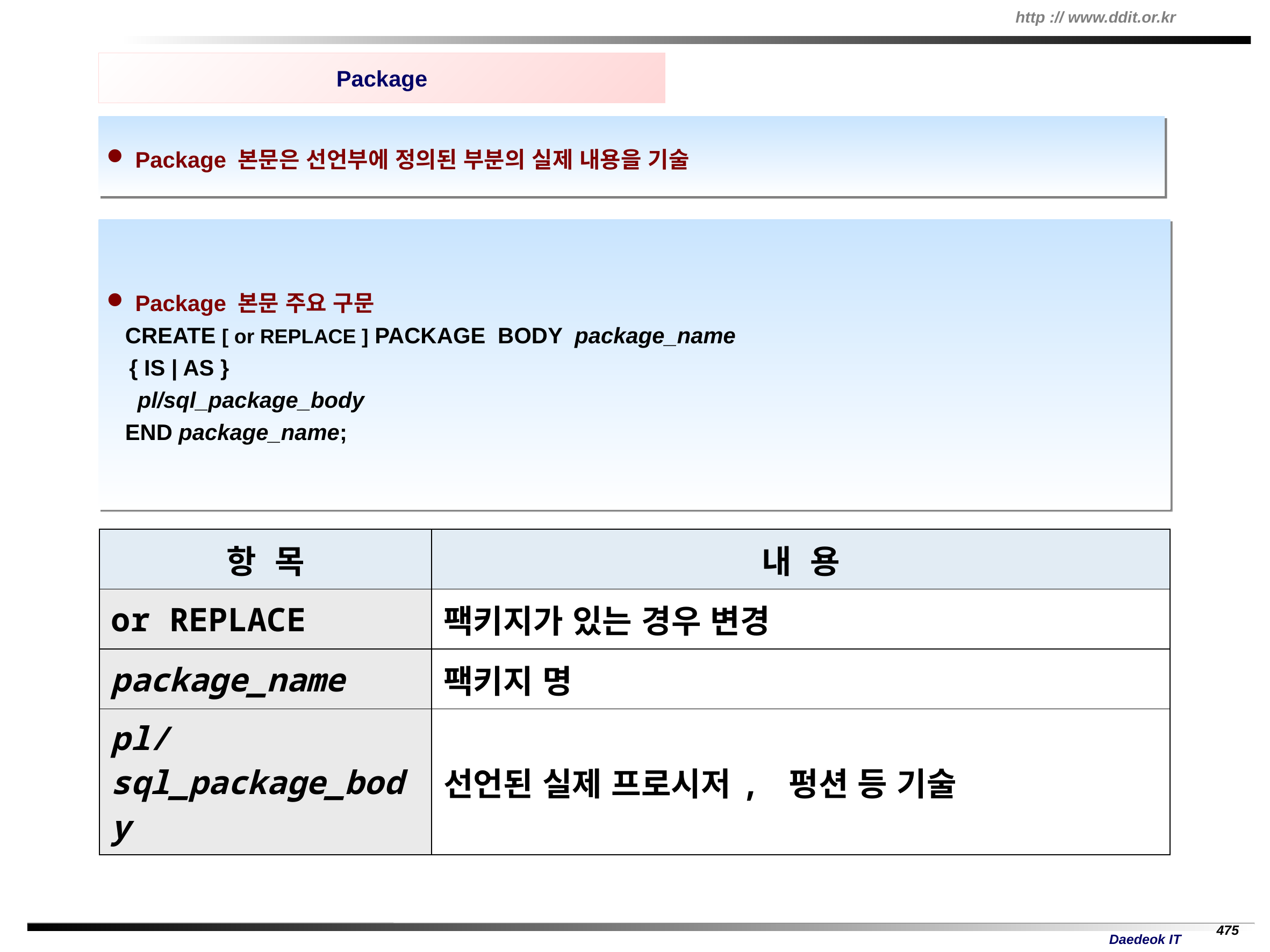

Package
 Package 본문은 선언부에 정의된 부분의 실제 내용을 기술
 Package 본문 주요 구문
   CREATE [ or REPLACE ] PACKAGE  BODY  package_name
    { IS | AS }
     pl/sql_package_body
   END package_name;
| 항 목 | 내 용 |
| --- | --- |
| or REPLACE | 팩키지가 있는 경우 변경 |
| package\_name | 팩키지 명 |
| pl/sql\_package\_body | 선언된 실제 프로시저, 펑션 등 기술 |